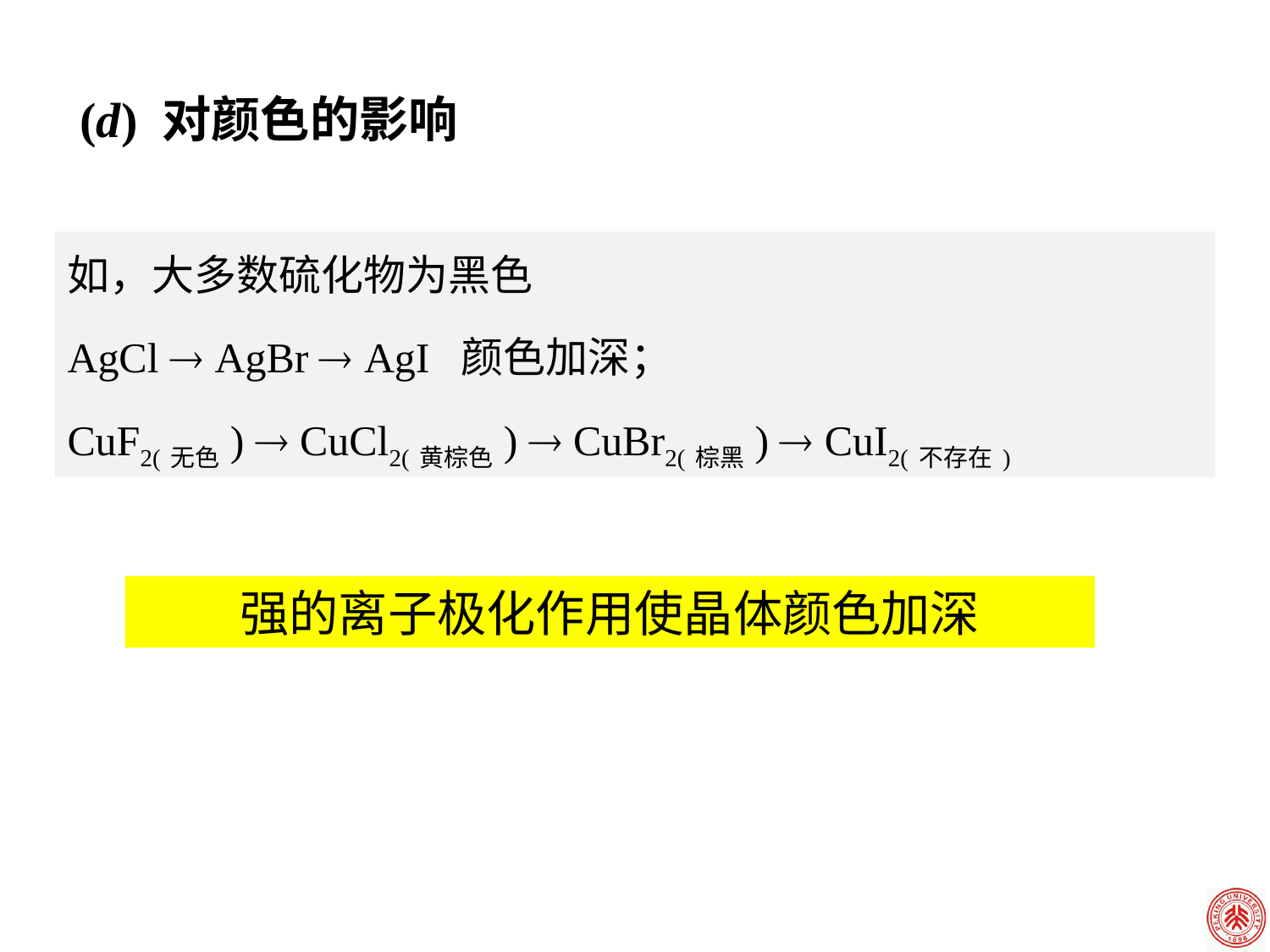

# (d) 对颜色的影响
如，大多数硫化物为黑色
AgCl → AgBr → AgI  颜色加深；
CuF2(无色) → CuCl2(黄棕色) → CuBr2(棕黑) → CuI2(不存在)
强的离子极化作用使晶体颜色加深